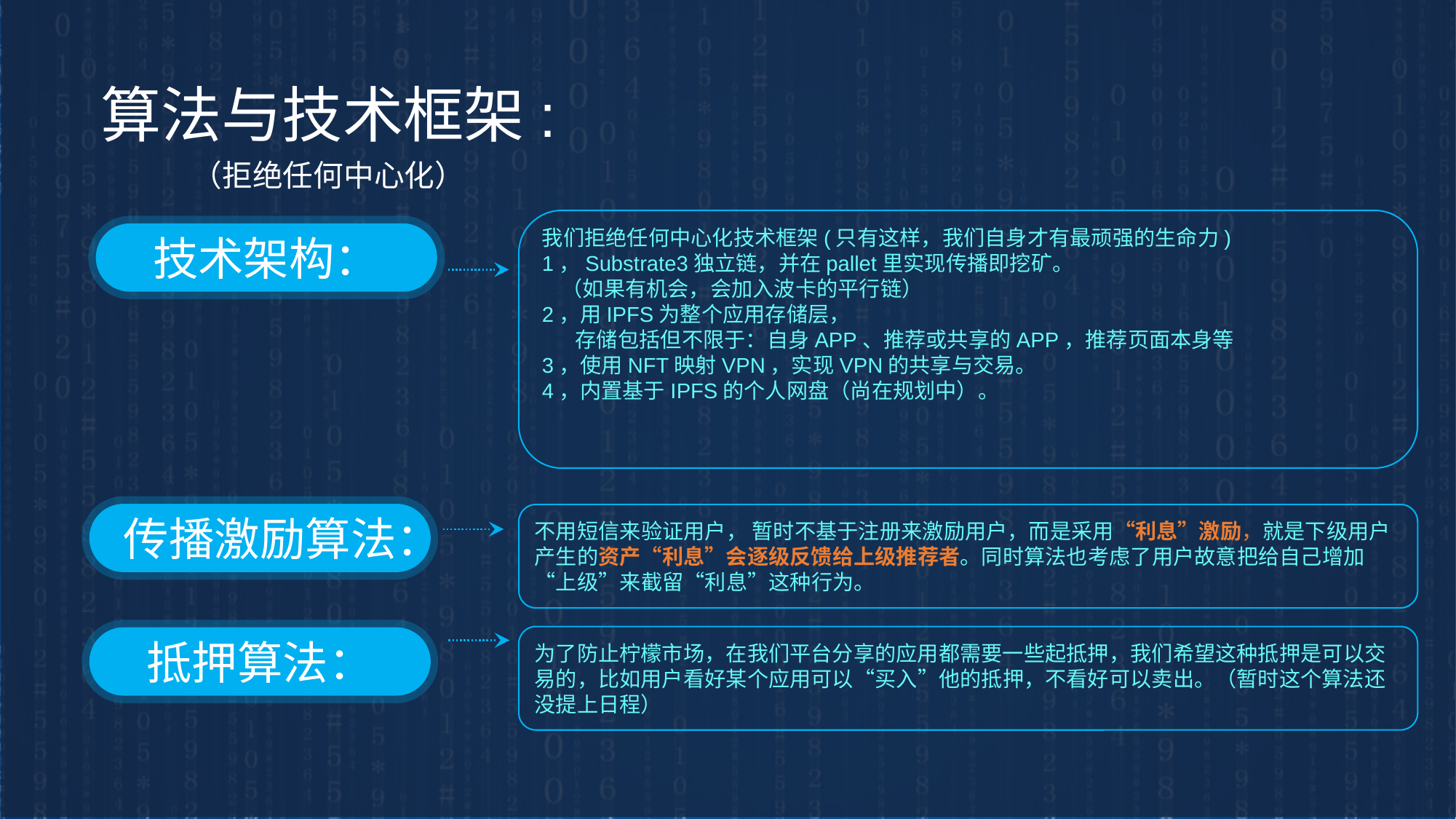

算法与技术框架:
（拒绝任何中心化）
我们拒绝任何中心化技术框架(只有这样，我们自身才有最顽强的生命力)
1，Substrate3独立链，并在pallet里实现传播即挖矿。
   （如果有机会，会加入波卡的平行链）
2，用IPFS为整个应用存储层，
      存储包括但不限于：自身APP、推荐或共享的APP，推荐页面本身等
3，使用NFT映射VPN，实现VPN的共享与交易。
4，内置基于IPFS的个人网盘（尚在规划中）。

技术架构：
传播激励算法：
不用短信来验证用户， 暂时不基于注册来激励用户，而是采用“利息”激励，就是下级用户产生的资产“利息”会逐级反馈给上级推荐者。同时算法也考虑了用户故意把给自己增加“上级”来截留“利息”这种行为。
为了防止柠檬市场，在我们平台分享的应用都需要一些起抵押，我们希望这种抵押是可以交易的，比如用户看好某个应用可以“买入”他的抵押，不看好可以卖出。（暂时这个算法还没提上日程）
抵押算法：